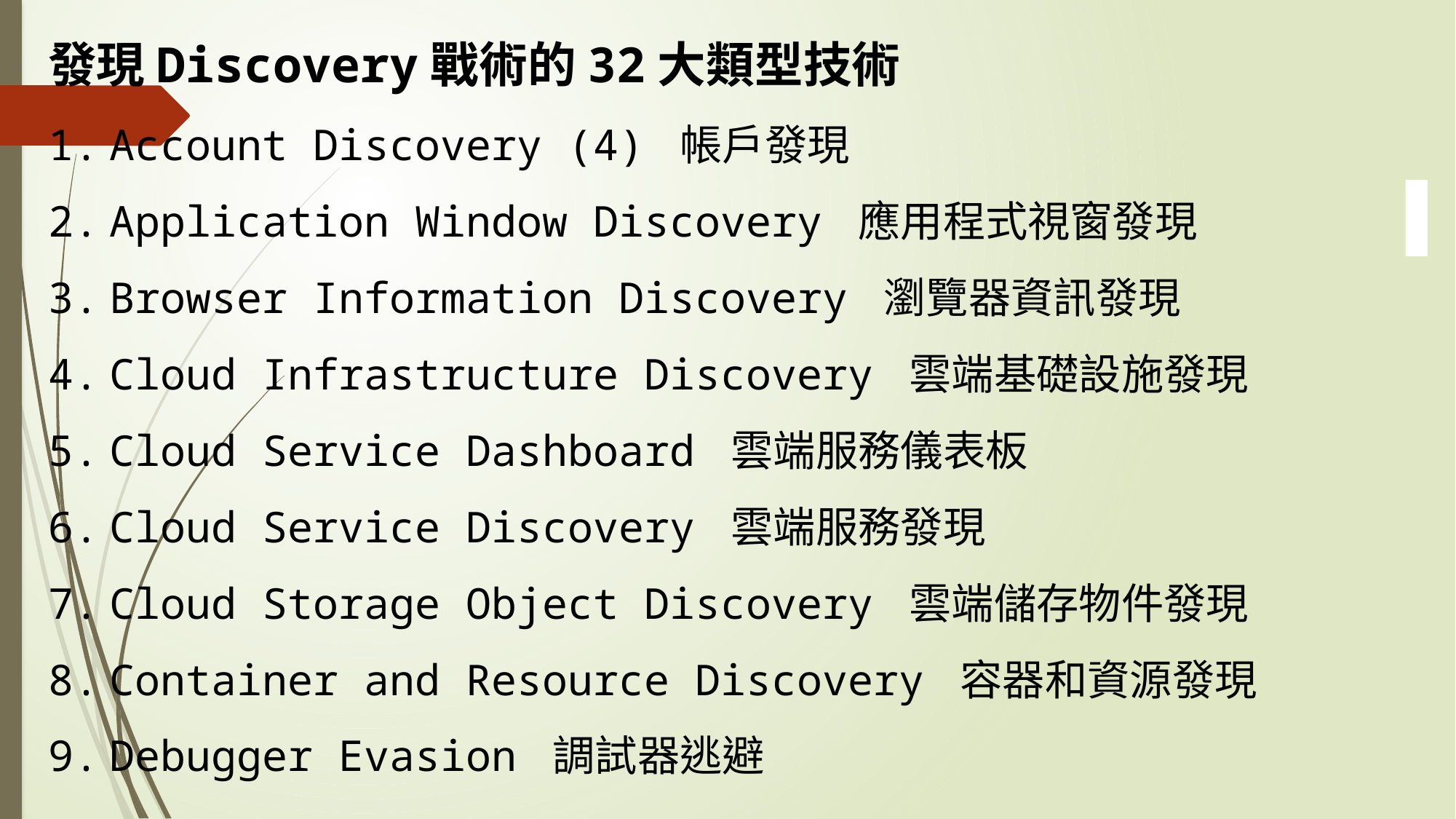

發現Discovery戰術的32大類型技術
Account Discovery (4) 帳戶發現
Application Window Discovery 應用程式視窗發現
Browser Information Discovery 瀏覽器資訊發現
Cloud Infrastructure Discovery 雲端基礎設施發現
Cloud Service Dashboard 雲端服務儀表板
Cloud Service Discovery 雲端服務發現
Cloud Storage Object Discovery 雲端儲存物件發現
Container and Resource Discovery 容器和資源發現
Debugger Evasion 調試器逃避